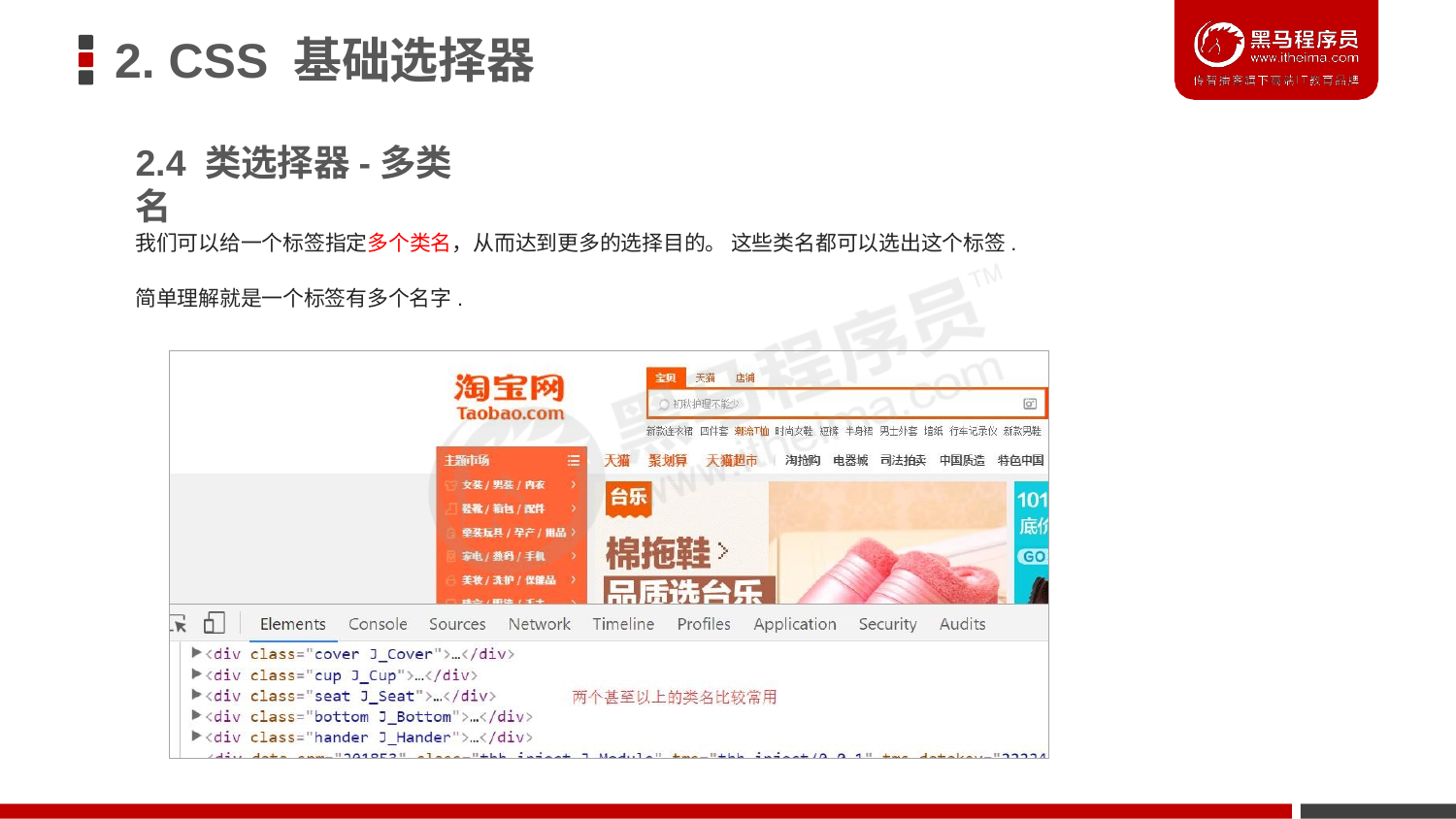

# 2. CSS 基础选择器
2.4 类选择器-多类名

我们可以给一个标签指定多个类名，从而达到更多的选择目的。 这些类名都可以选出这个标签.

简单理解就是一个标签有多个名字.